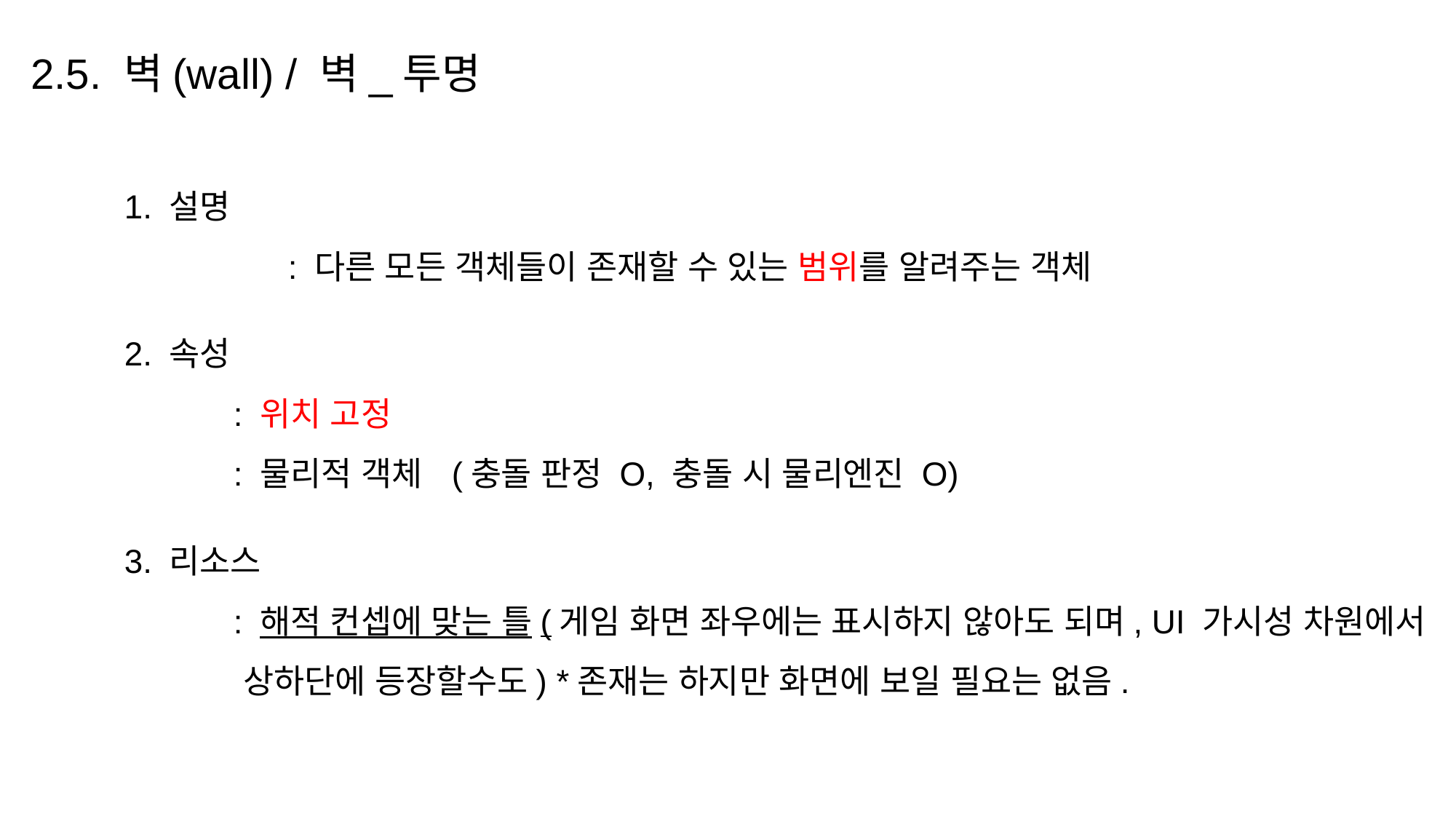

2.5. 벽(wall) / 벽_투명
1. 설명
	: 다른 모든 객체들이 존재할 수 있는 범위를 알려주는 객체

2. 속성
	: 위치 고정
	: 물리적 객체 	(충돌 판정 O, 충돌 시 물리엔진 O)

3. 리소스
	: 해적 컨셉에 맞는 틀(게임 화면 좌우에는 표시하지 않아도 되며, UI 가시성 차원에서
            상하단에 등장할수도) *존재는 하지만 화면에 보일 필요는 없음.